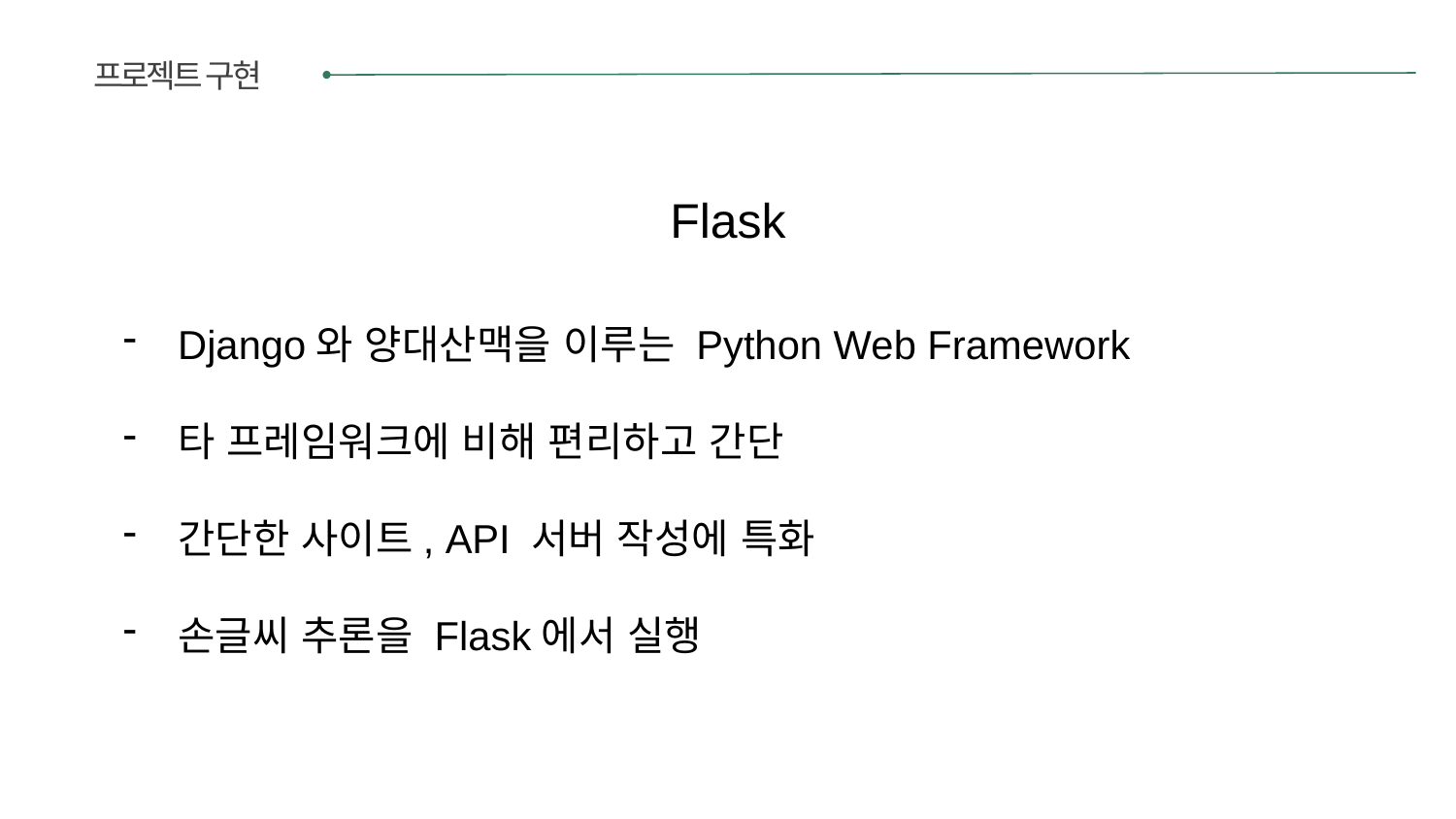

프로젝트 구현
Flask
Django와 양대산맥을 이루는 Python Web Framework
타 프레임워크에 비해 편리하고 간단
간단한 사이트, API 서버 작성에 특화
손글씨 추론을 Flask에서 실행